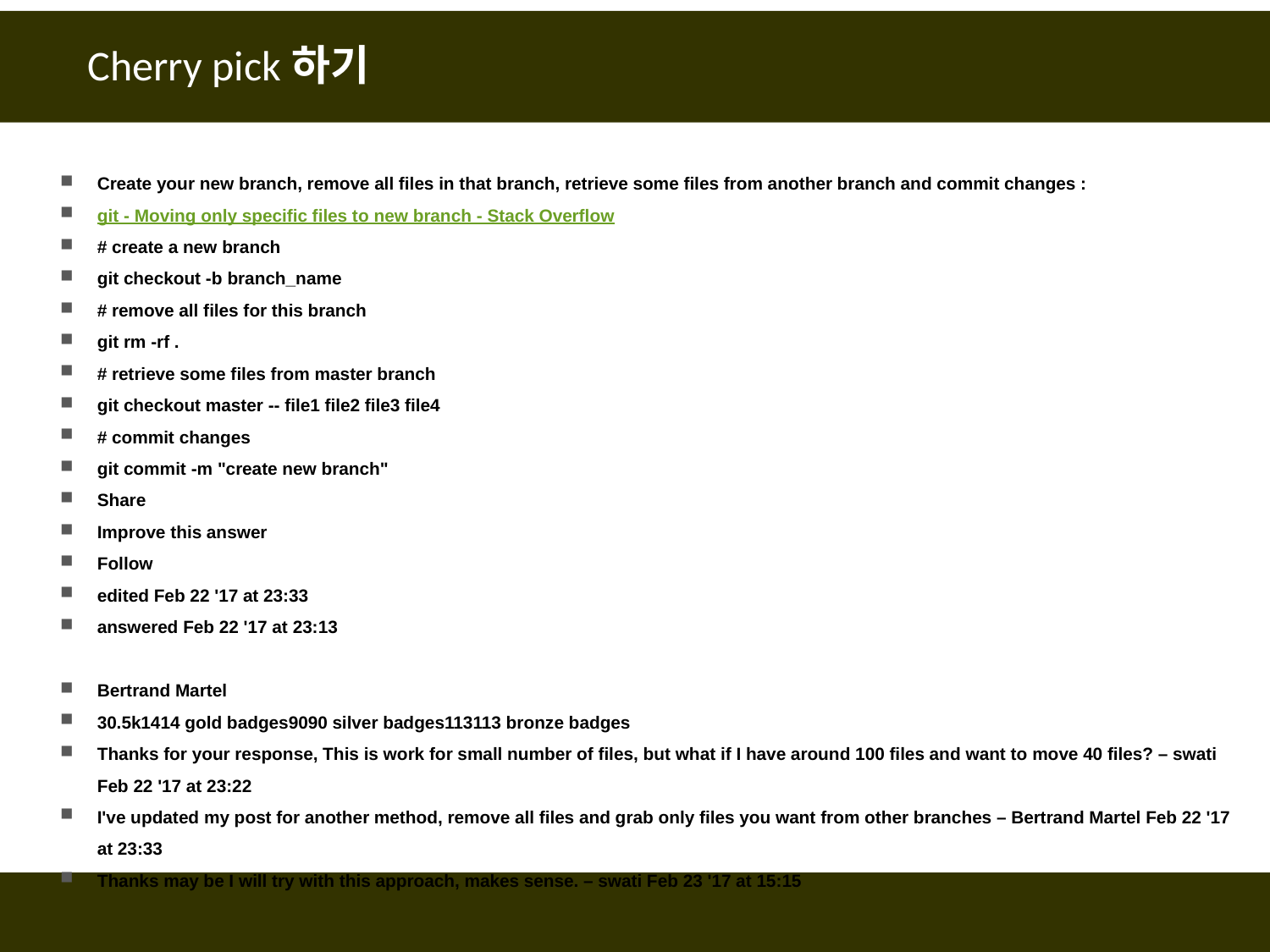

# Cherry pick하기
Create your new branch, remove all files in that branch, retrieve some files from another branch and commit changes :
git - Moving only specific files to new branch - Stack Overflow
# create a new branch
git checkout -b branch_name
# remove all files for this branch
git rm -rf .
# retrieve some files from master branch
git checkout master -- file1 file2 file3 file4
# commit changes
git commit -m "create new branch"
Share
Improve this answer
Follow
edited Feb 22 '17 at 23:33
answered Feb 22 '17 at 23:13

Bertrand Martel
30.5k1414 gold badges9090 silver badges113113 bronze badges
Thanks for your response, This is work for small number of files, but what if I have around 100 files and want to move 40 files? – swati Feb 22 '17 at 23:22
I've updated my post for another method, remove all files and grab only files you want from other branches – Bertrand Martel Feb 22 '17 at 23:33
Thanks may be I will try with this approach, makes sense. – swati Feb 23 '17 at 15:15